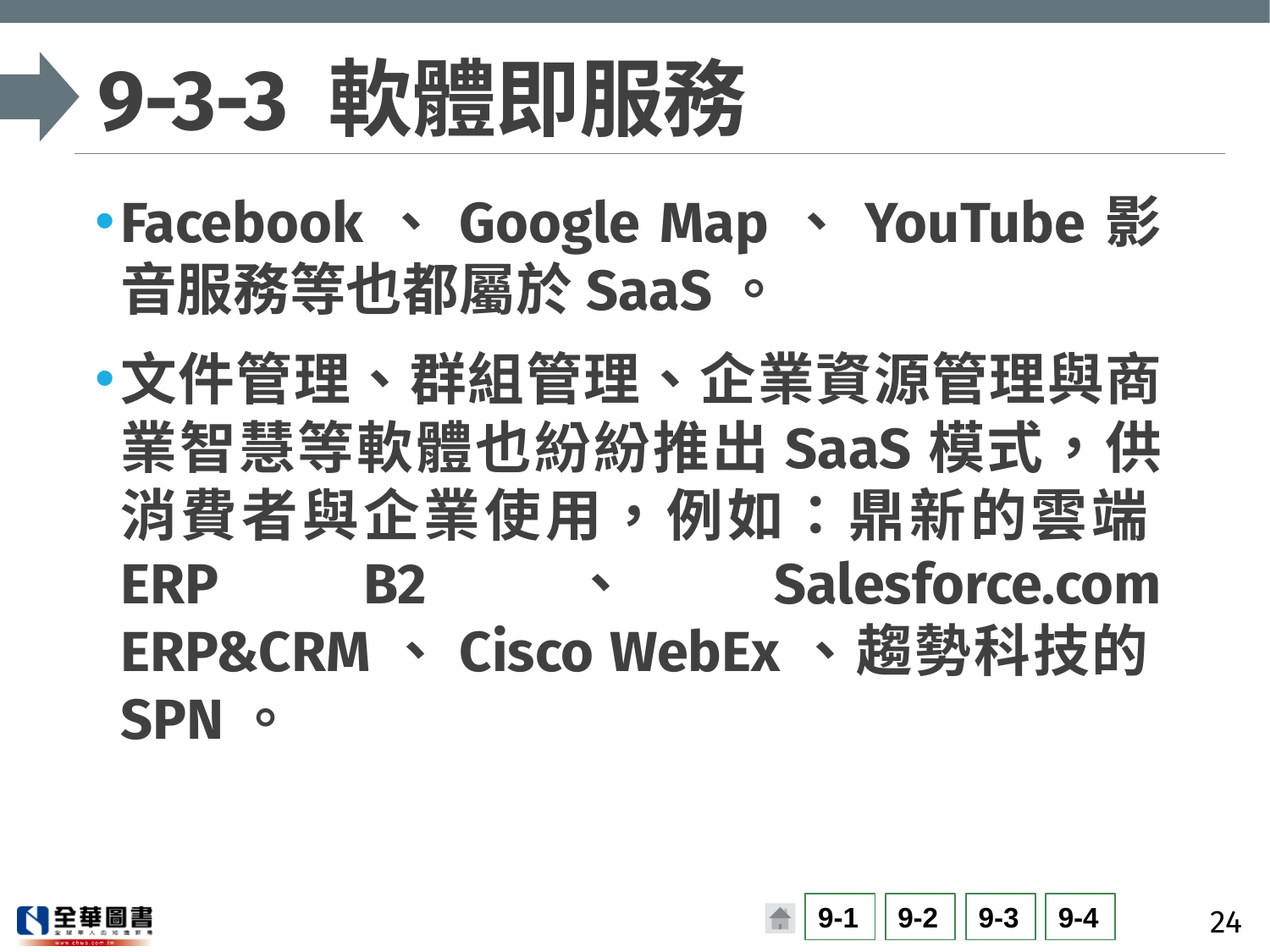

# 9-3-3 軟體即服務
Facebook、Google Map、YouTube影音服務等也都屬於SaaS。
文件管理、群組管理、企業資源管理與商業智慧等軟體也紛紛推出SaaS模式，供消費者與企業使用，例如：鼎新的雲端ERP B2、Salesforce.com ERP&CRM、Cisco WebEx、趨勢科技的SPN。
24